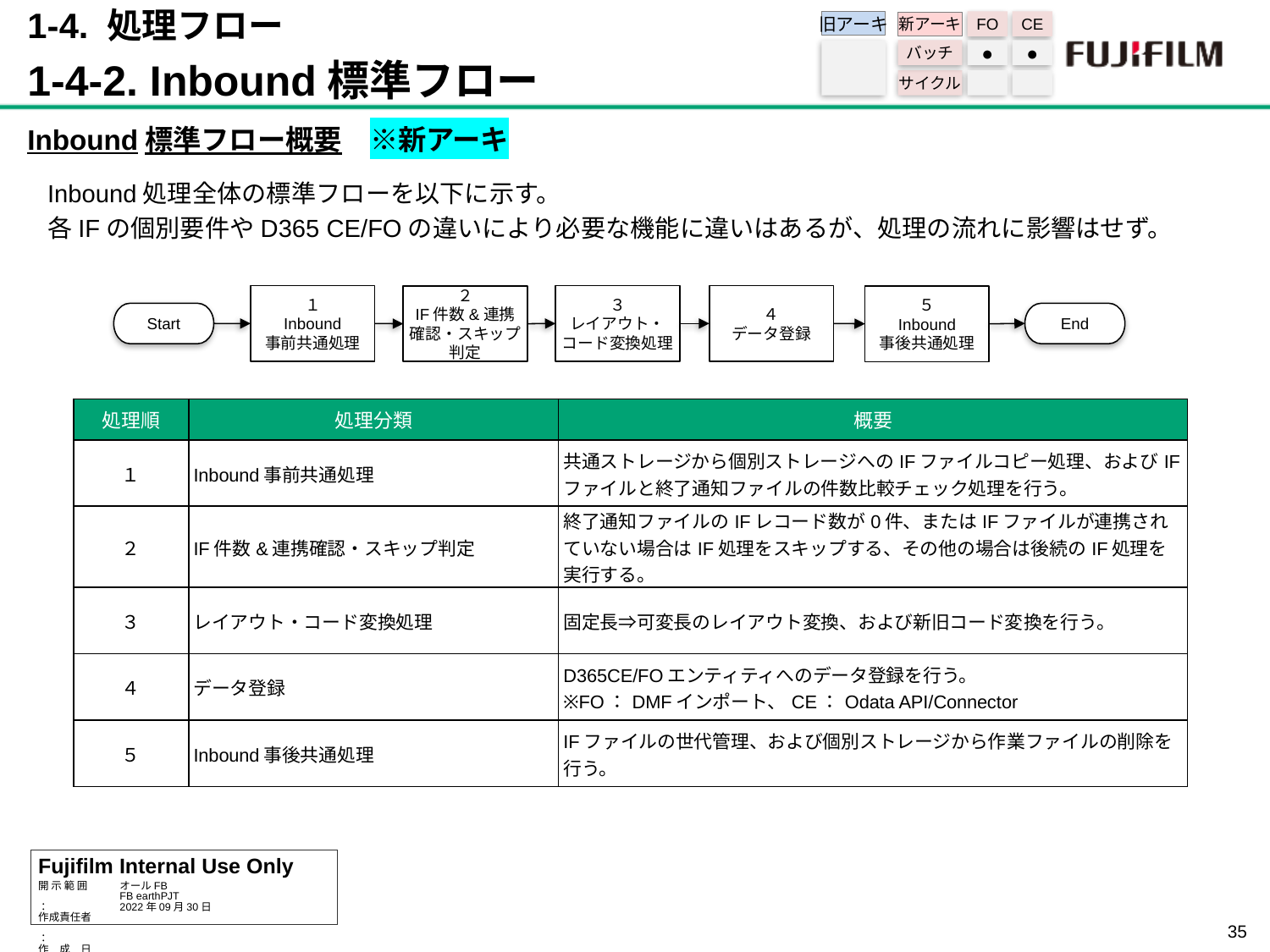

1-4. 処理フロー
1-4-2. Inbound標準フロー
旧アーキ
FO
CE
新アーキ
バッチ
●
●
サイクル

Inbound標準フロー概要　※新アーキ
Inbound処理全体の標準フローを以下に示す。
各IFの個別要件やD365 CE/FOの違いにより必要な機能に違いはあるが、処理の流れに影響はせず。
１
Inbound
事前共通処理
３
レイアウト・コード変換処理
４
データ登録
２
IF件数&連携確認・スキップ判定
５
Inbound
事後共通処理
Start
End
| 処理順 | 処理分類 | 概要 |
| --- | --- | --- |
| １ | Inbound事前共通処理 | 共通ストレージから個別ストレージへのIFファイルコピー処理、およびIFファイルと終了通知ファイルの件数比較チェック処理を行う。 |
| ２ | IF件数&連携確認・スキップ判定 | 終了通知ファイルのIFレコード数が0件、またはIFファイルが連携されていない場合はIF処理をスキップする、その他の場合は後続のIF処理を実行する。 |
| ３ | レイアウト・コード変換処理 | 固定長⇒可変長のレイアウト変換、および新旧コード変換を行う。 |
| ４ | データ登録 | D365CE/FOエンティティへのデータ登録を行う。 ※FO：DMFインポート、CE：Odata API/Connector |
| ５ | Inbound事後共通処理 | IFファイルの世代管理、および個別ストレージから作業ファイルの削除を行う。 |
35